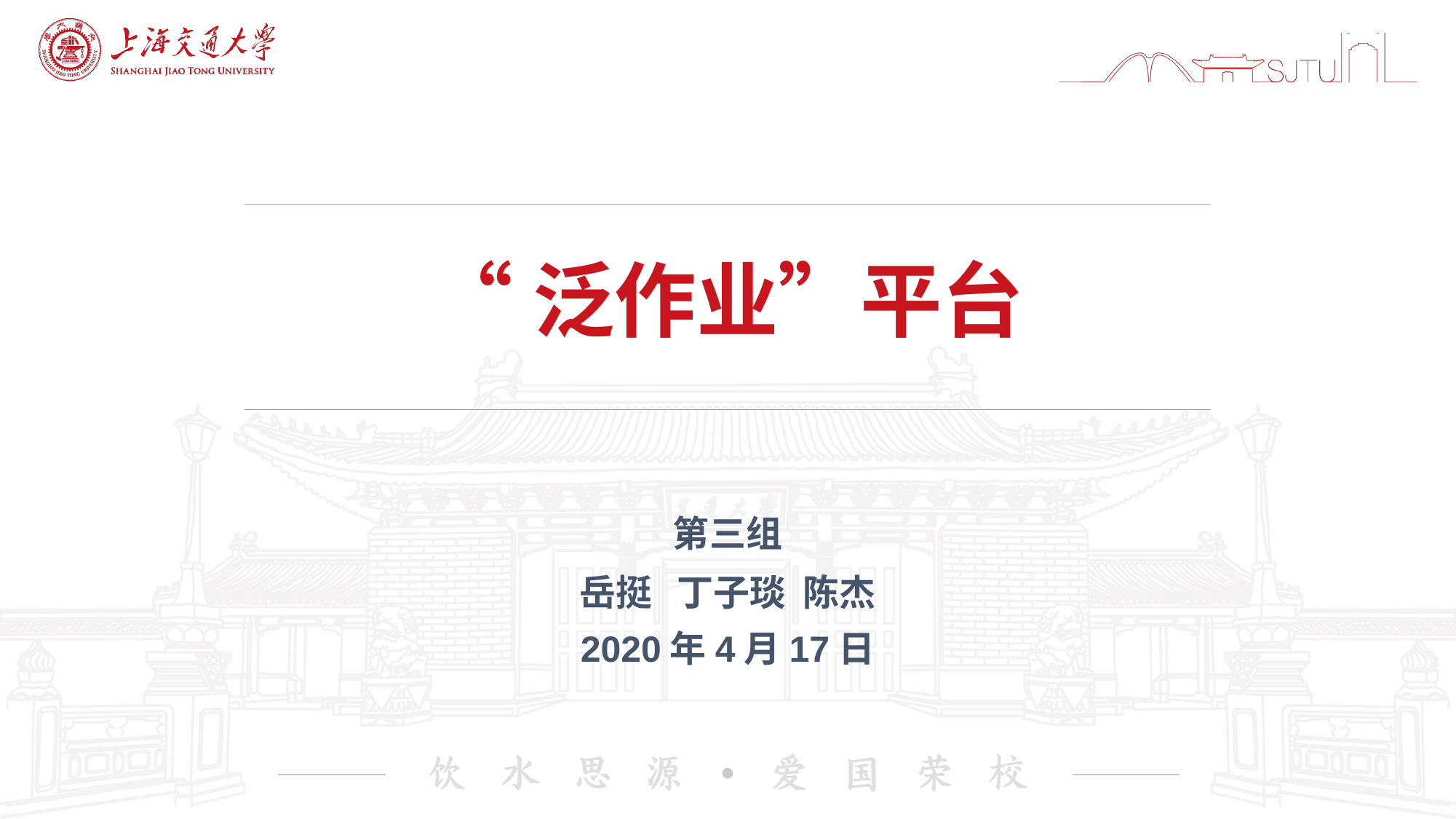

# “泛作业”平台
第三组
岳挺   丁子琰  陈杰
2020年4月17日